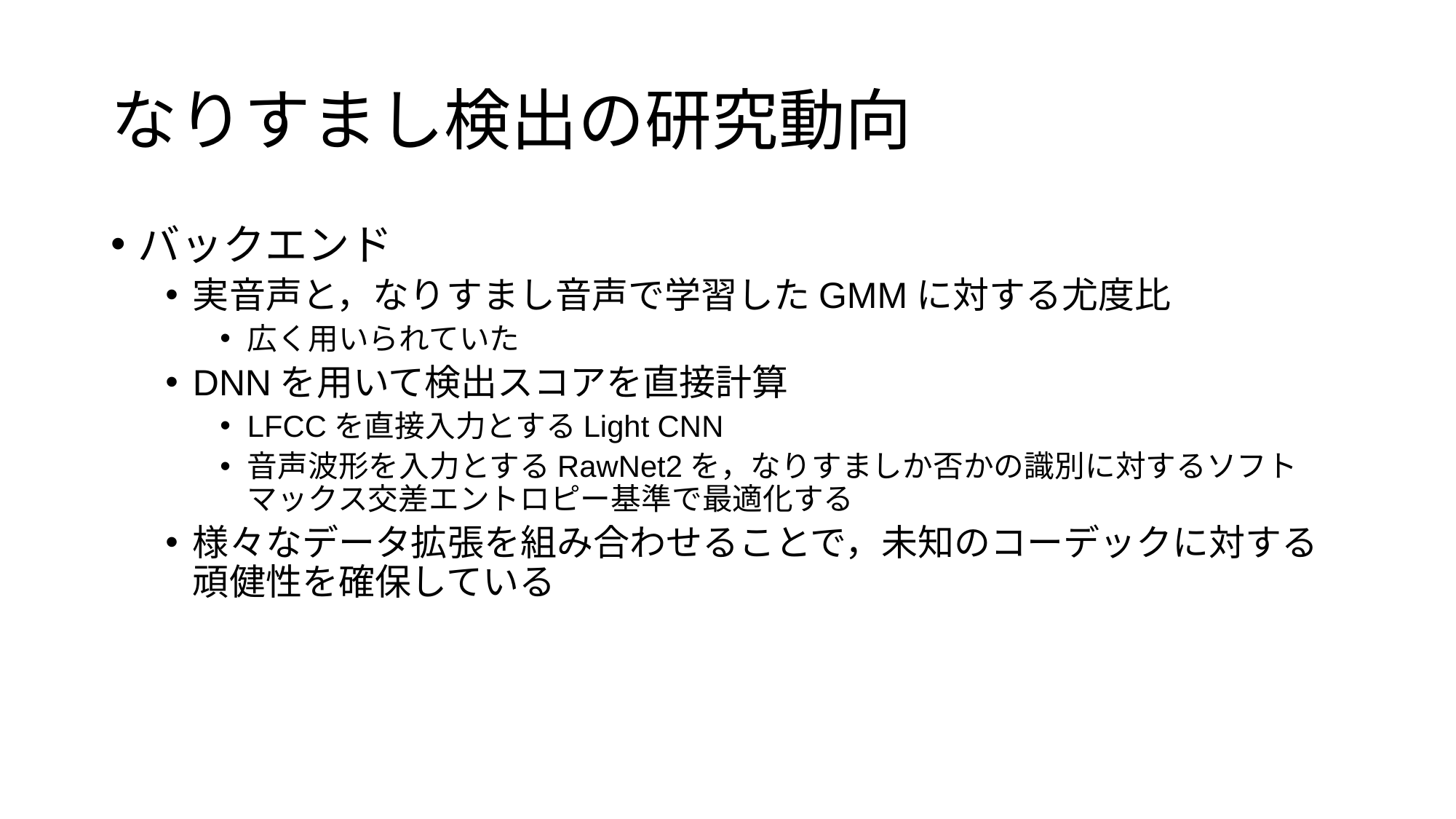

# なりすまし検出の研究動向
バックエンド
実音声と，なりすまし音声で学習したGMMに対する尤度比
広く用いられていた
DNNを用いて検出スコアを直接計算
LFCCを直接入力とするLight CNN
音声波形を入力とするRawNet2を，なりすましか否かの識別に対するソフトマックス交差エントロピー基準で最適化する
様々なデータ拡張を組み合わせることで，未知のコーデックに対する頑健性を確保している